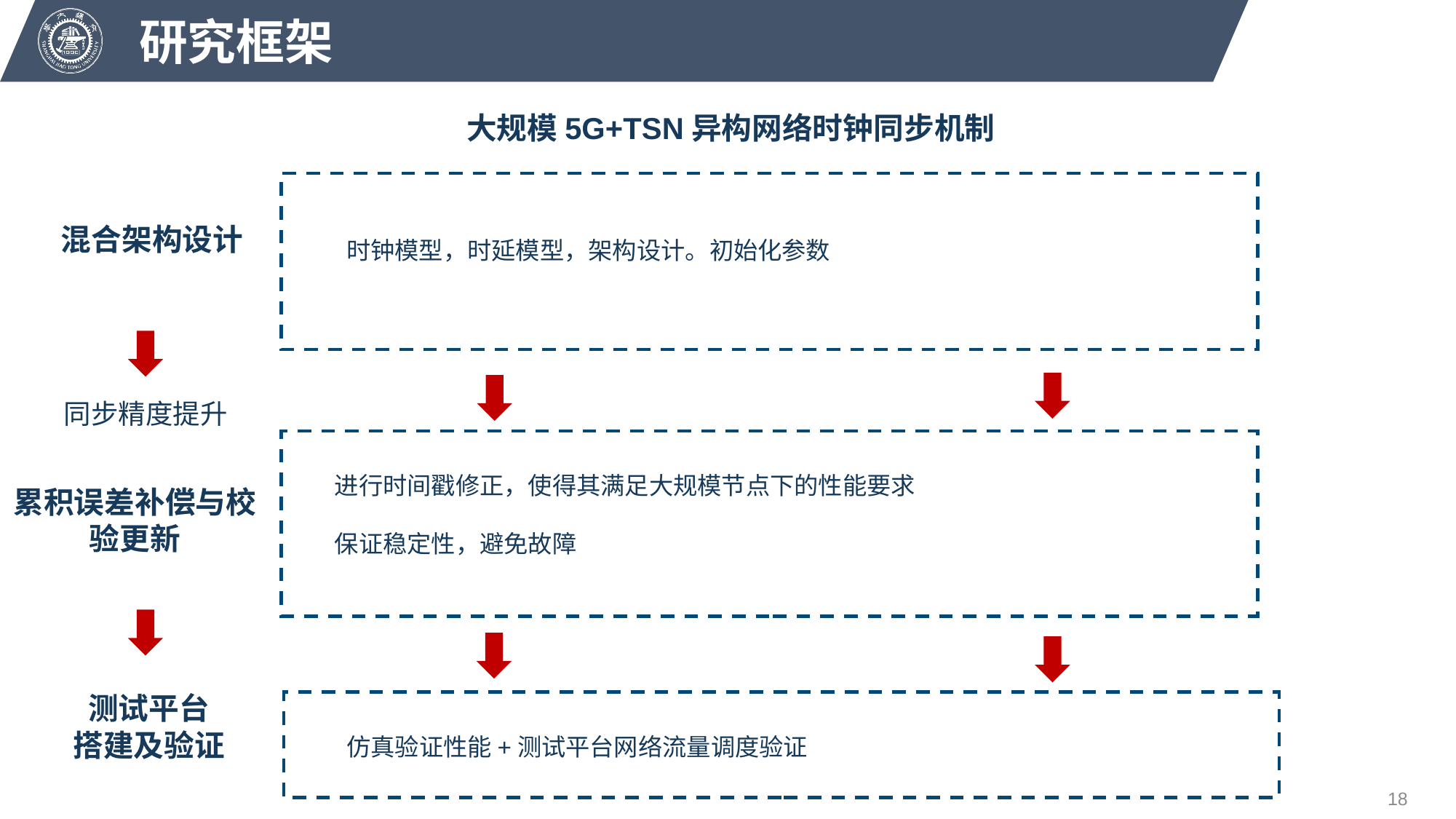

研究框架

大规模5G+TSN异构网络时钟同步机制

混合架构设计
时钟模型，时延模型，架构设计。初始化参数

同步精度提升

进行时间戳修正，使得其满足大规模节点下的性能要求

保证稳定性，避免故障
累积误差补偿与校验更新

测试平台
搭建及验证

仿真验证性能+测试平台网络流量调度验证
18